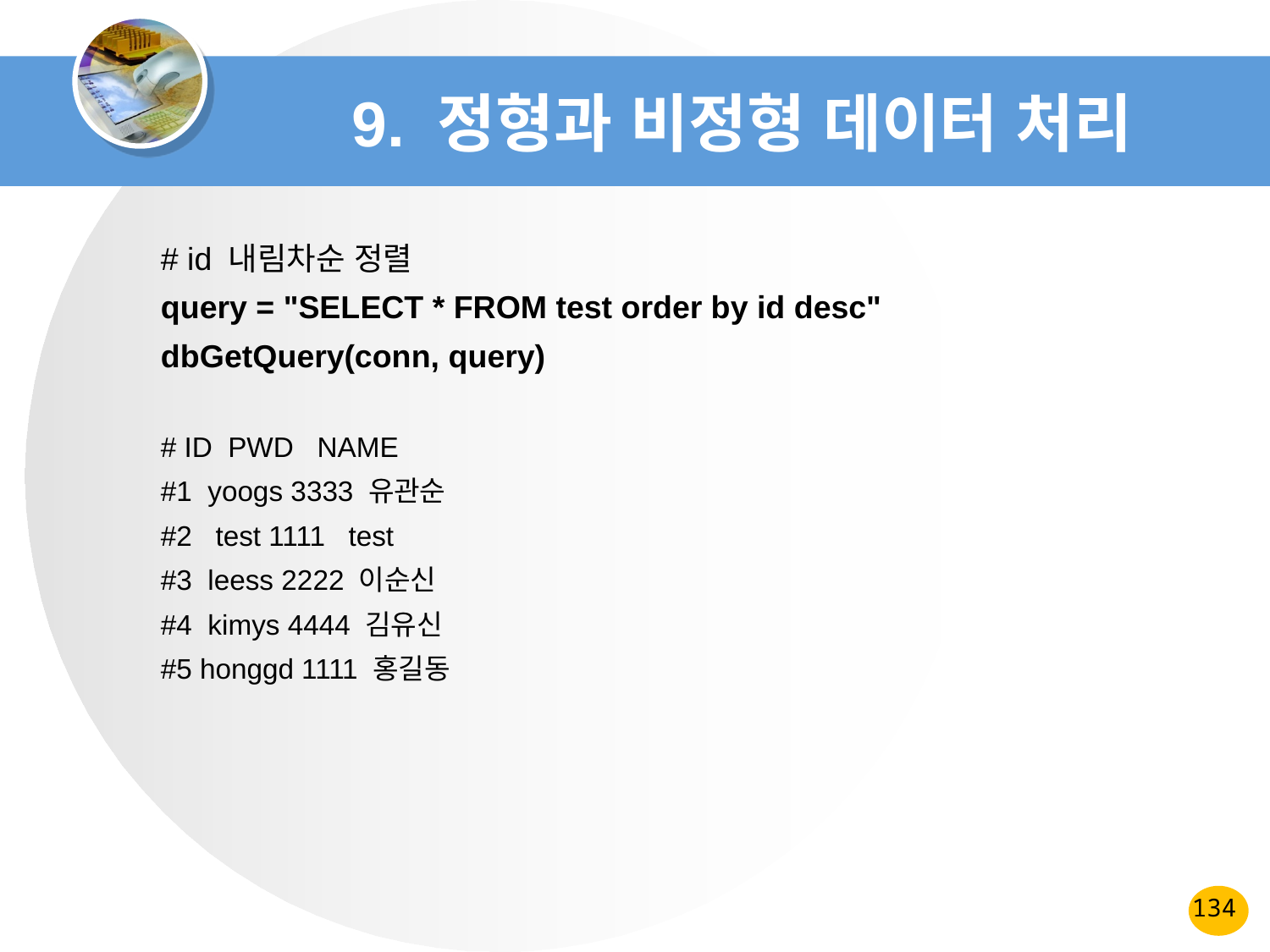

# 9. 정형과 비정형 데이터 처리
# id 내림차순 정렬
query = "SELECT * FROM test order by id desc"
dbGetQuery(conn, query)

# ID  PWD   NAME
#1  yoogs 3333 유관순
#2   test 1111   test
#3  leess 2222 이순신
#4  kimys 4444 김유신
#5 honggd 1111 홍길동
134